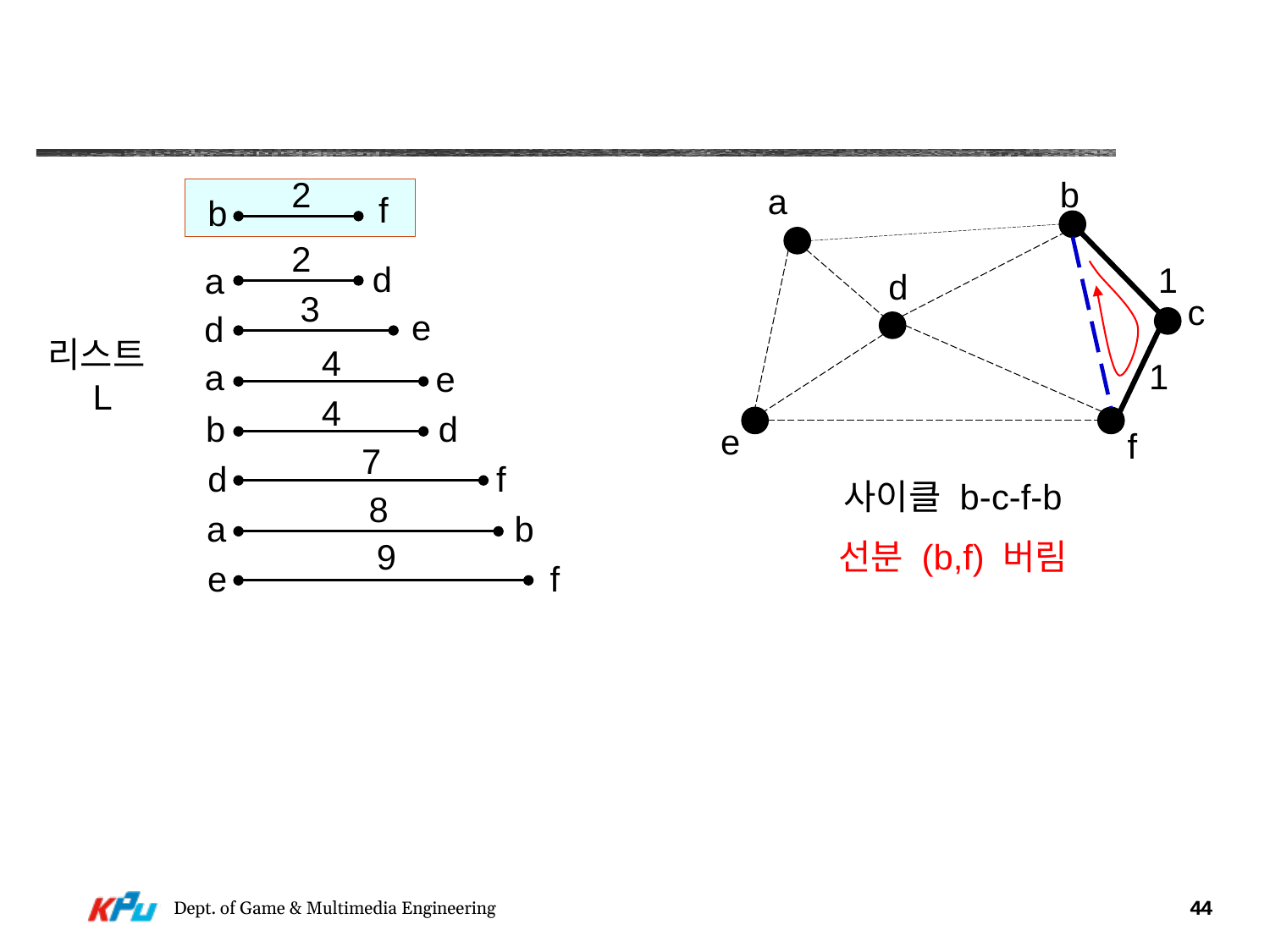

#
2
b
a

f
b

2
d
1
a
d

3
c
e
d

리스트
L
4
1
a
e
4
b
d

e
f
7
d
f
사이클 b-c-f-b
8
a
b
9
선분 (b,f) 버림
e
f
Dept. of Game & Multimedia Engineering
44